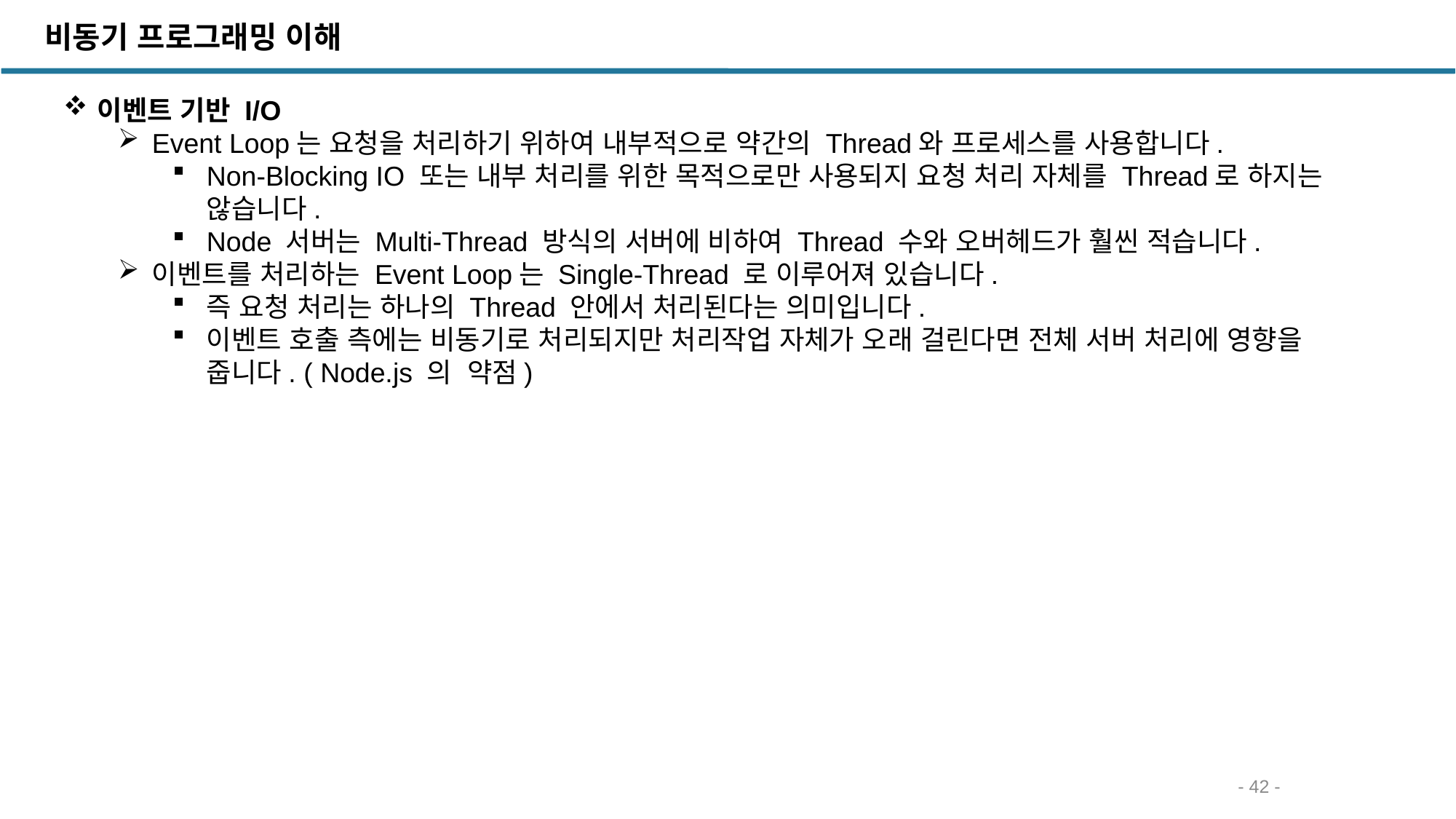

비동기 프로그래밍 이해
이벤트 기반 I/O
Event Loop는 요청을 처리하기 위하여 내부적으로 약간의 Thread와 프로세스를 사용합니다.
Non-Blocking IO 또는 내부 처리를 위한 목적으로만 사용되지 요청 처리 자체를 Thread로 하지는 않습니다.
Node 서버는 Multi-Thread 방식의 서버에 비하여 Thread 수와 오버헤드가 훨씬 적습니다.
이벤트를 처리하는 Event Loop는 Single-Thread 로 이루어져 있습니다.
즉 요청 처리는 하나의 Thread 안에서 처리된다는 의미입니다.
이벤트 호출 측에는 비동기로 처리되지만 처리작업 자체가 오래 걸린다면 전체 서버 처리에 영향을 줍니다. ( Node.js 의  약점)
- 42 -